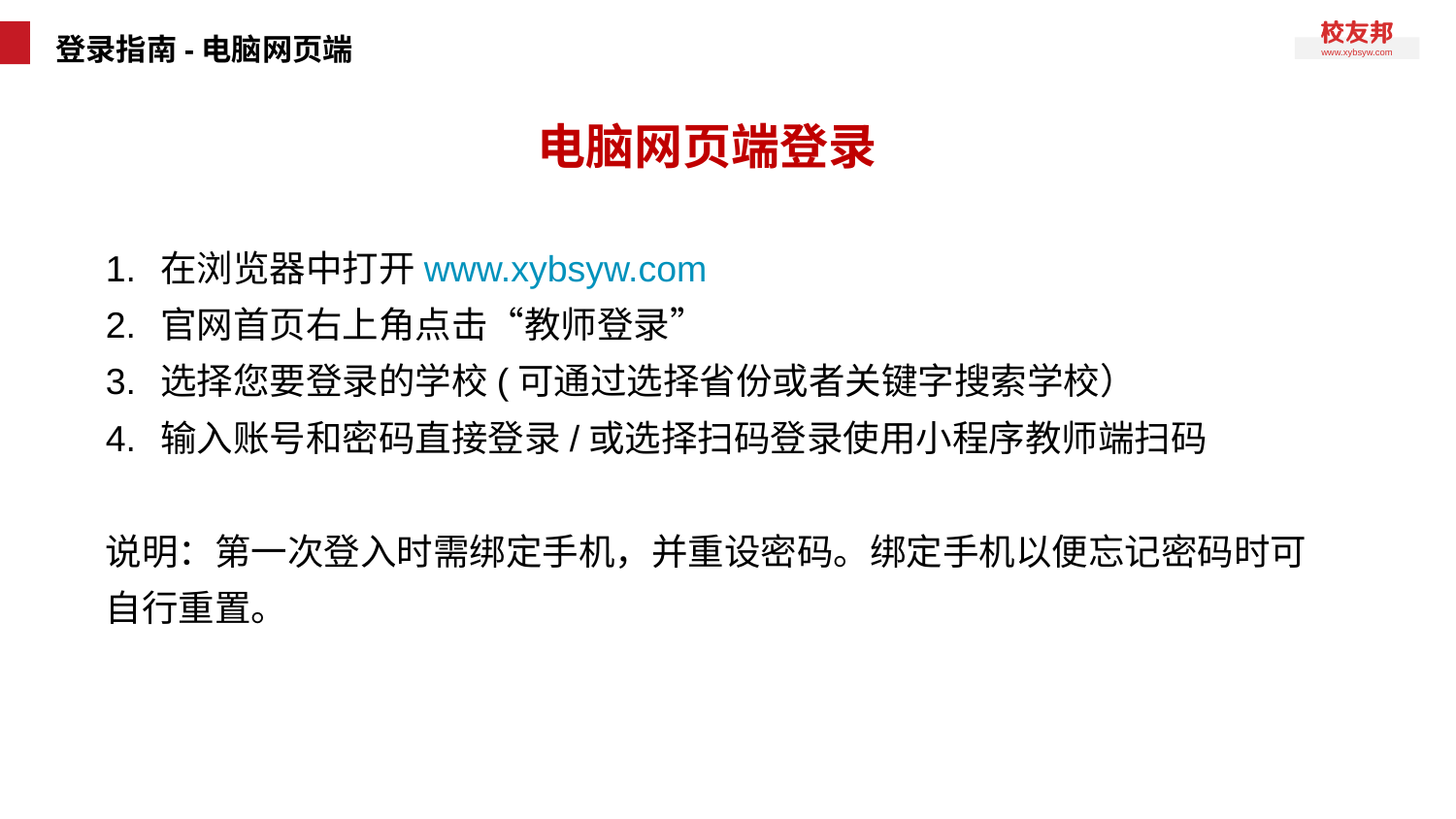

# 登录指南-电脑网页端
电脑网页端登录

在浏览器中打开www.xybsyw.com
官网首页右上角点击“教师登录”
选择您要登录的学校(可通过选择省份或者关键字搜索学校）
输入账号和密码直接登录/或选择扫码登录使用小程序教师端扫码

说明：第一次登入时需绑定手机，并重设密码。绑定手机以便忘记密码时可自行重置。